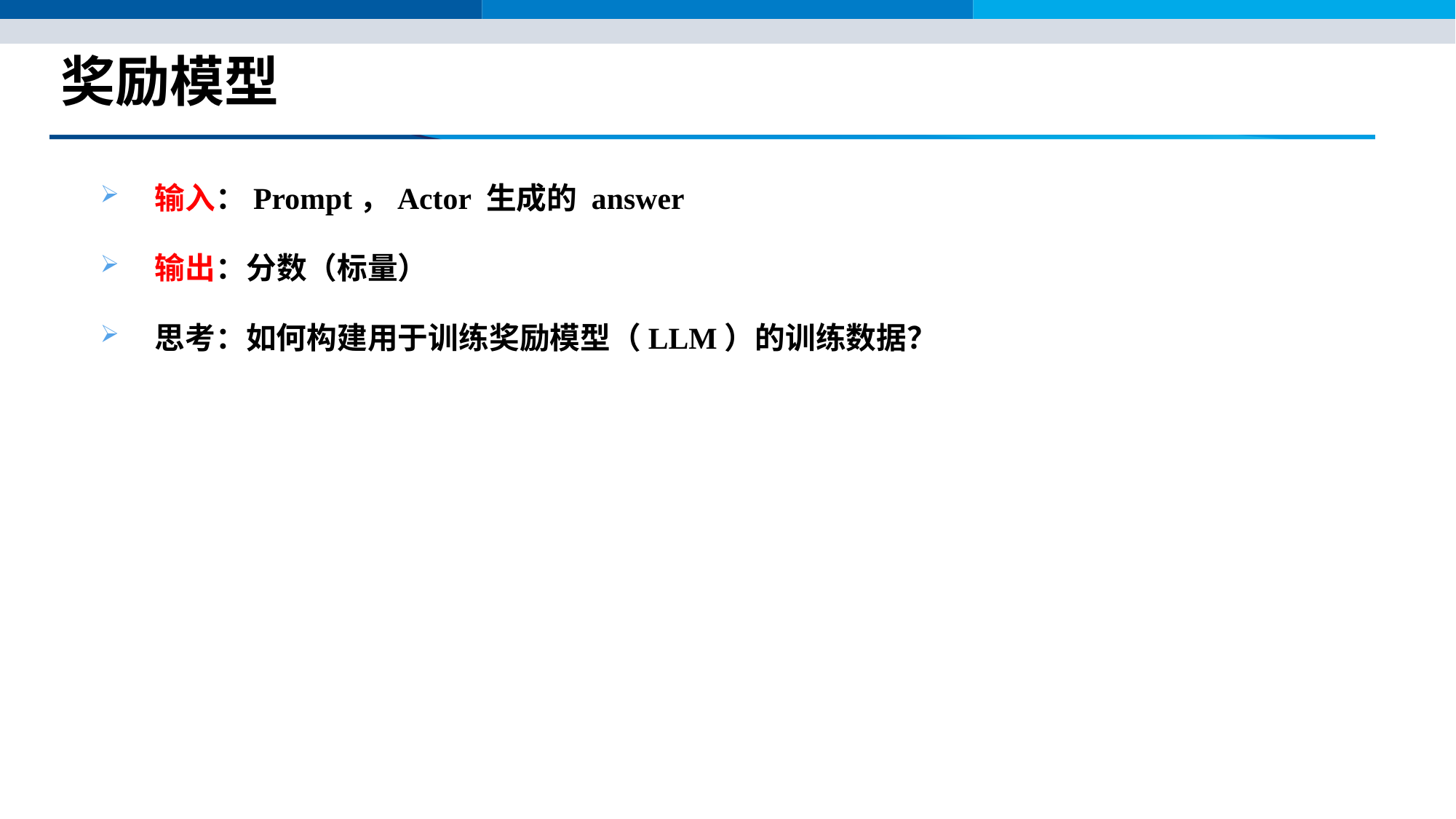

# 奖励模型
输入：Prompt，Actor 生成的 answer
输出：分数（标量）
思考：如何构建用于训练奖励模型（LLM）的训练数据？